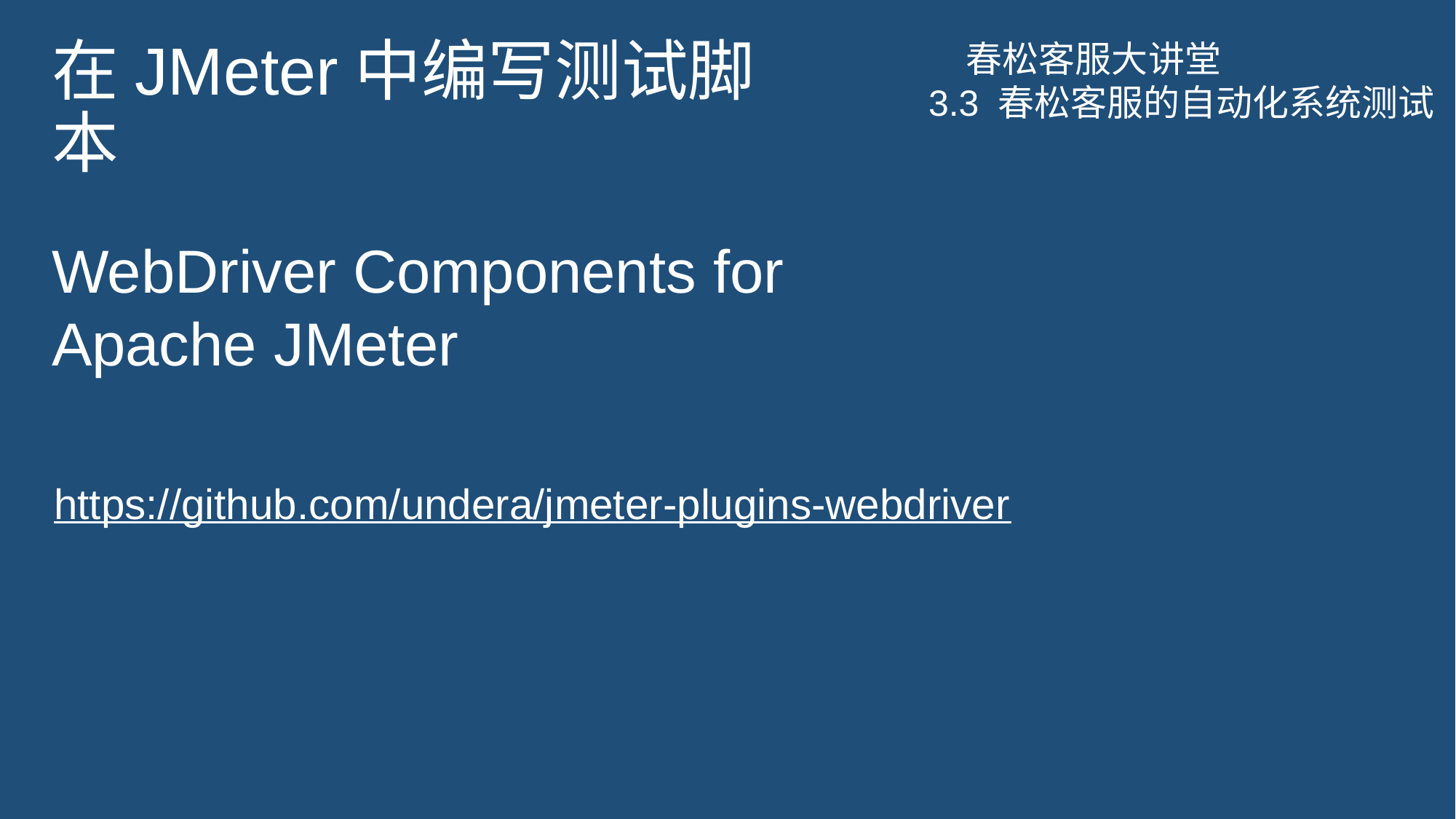

# 在JMeter中编写测试脚本
春松客服大讲堂
3.3 春松客服的自动化系统测试
WebDriver Components for Apache JMeter

https://github.com/undera/jmeter-plugins-webdriver